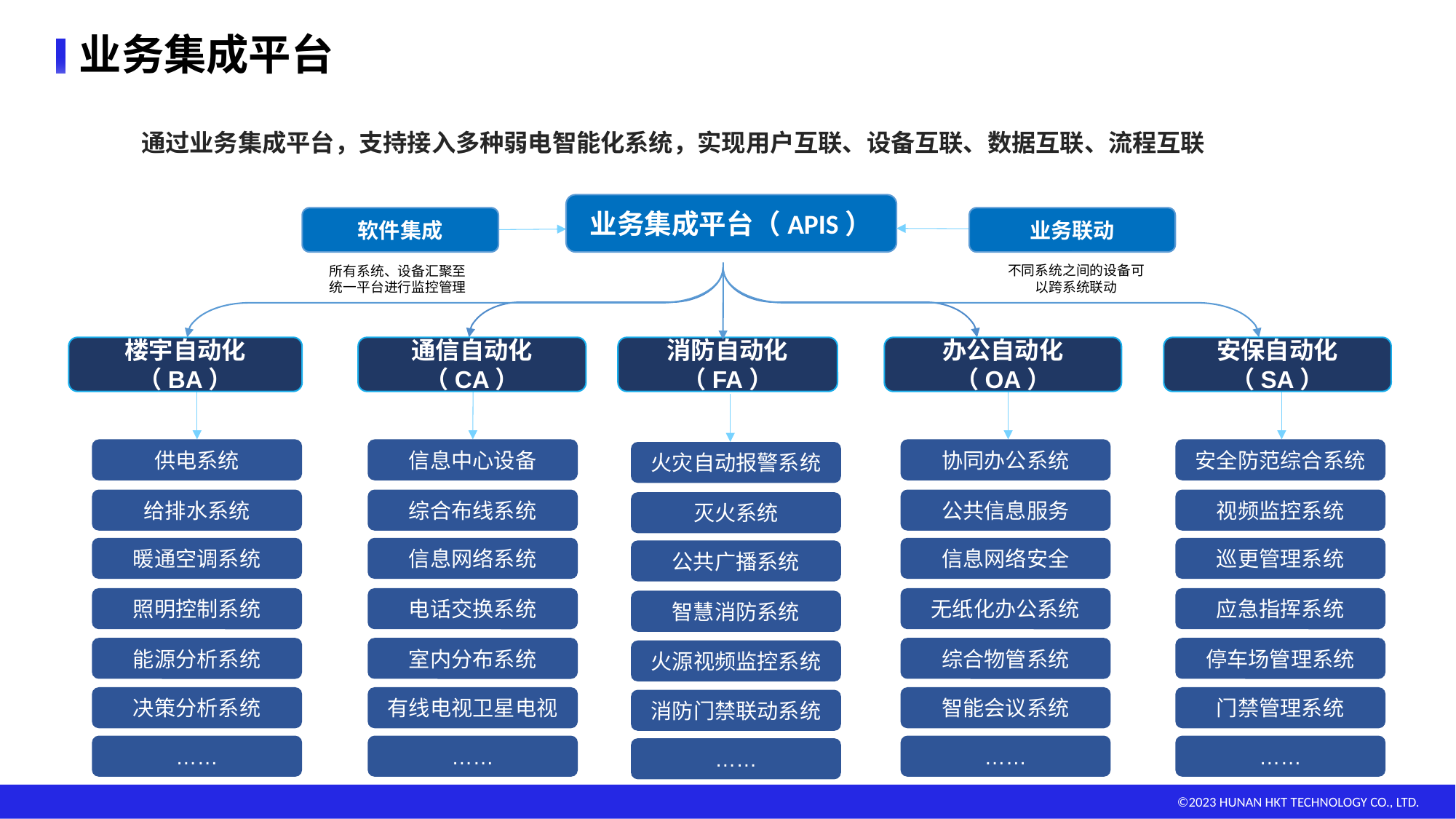

业务集成平台

通过业务集成平台，支持接入多种弱电智能化系统，实现用户互联、设备互联、数据互联、流程互联
业务集成平台（APIS）
软件集成
业务联动
e7d195523061f1c0c30ee18c1b05f65d12b38e2533cb2ccdAE0CC34CB5CBEBFAEC353FED4DECE97C3E379FD1D933F5E4DC18EF8EA6B7A1130D5F6DE9DD2BE4B0A8C9126ACE5083D1F5A9E323B29CCFC789518C7D6A04F119B2C2BA6C2D392B770AC0CE634954F6026173EFFBC74790B12ECBF60C8A15C0A51E938118406412A746BA9EB291FC8542

不同系统之间的设备可以跨系统联动
所有系统、设备汇聚至统一平台进行监控管理

楼宇自动化（BA）
通信自动化（CA）
消防自动化（FA）
办公自动化（OA）
安保自动化（SA）
供电系统
给排水系统
暖通空调系统
照明控制系统
能源分析系统
决策分析系统
……
信息中心设备
综合布线系统
信息网络系统
电话交换系统
室内分布系统
有线电视卫星电视
……
协同办公系统
公共信息服务
信息网络安全
无纸化办公系统
综合物管系统
智能会议系统
……
安全防范综合系统
视频监控系统
巡更管理系统
应急指挥系统
停车场管理系统
门禁管理系统
……
火灾自动报警系统
灭火系统
公共广播系统
智慧消防系统
火源视频监控系统
消防门禁联动系统
……

©2023 HUNAN HKT TECHNOLOGY CO., LTD.